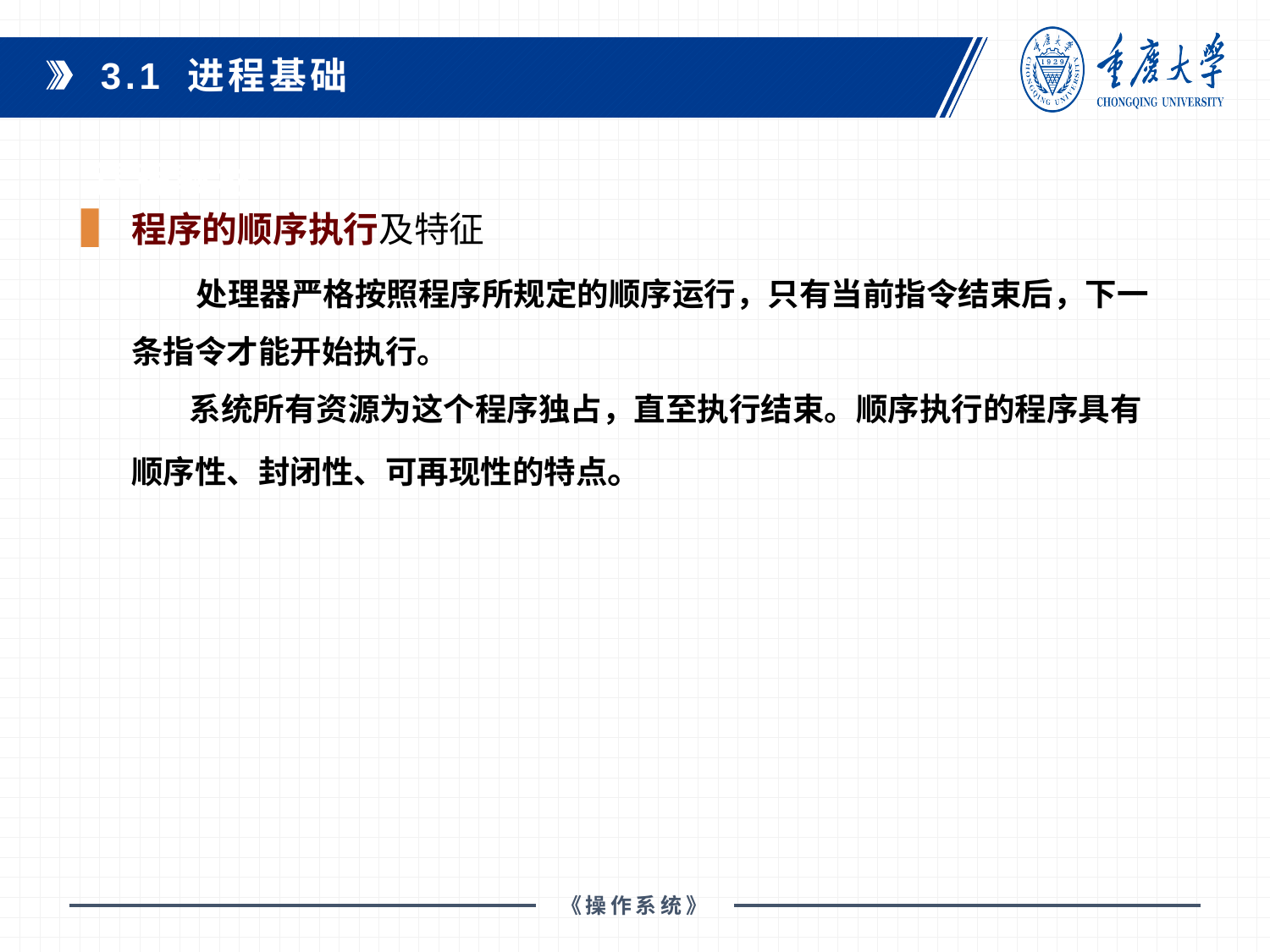

3.1 进程基础
课程教材：
程序的顺序执行及特征
       处理器严格按照程序所规定的顺序运行，只有当前指令结束后，下一条指令才能开始执行。
       系统所有资源为这个程序独占，直至执行结束。顺序执行的程序具有顺序性、封闭性、可再现性的特点。